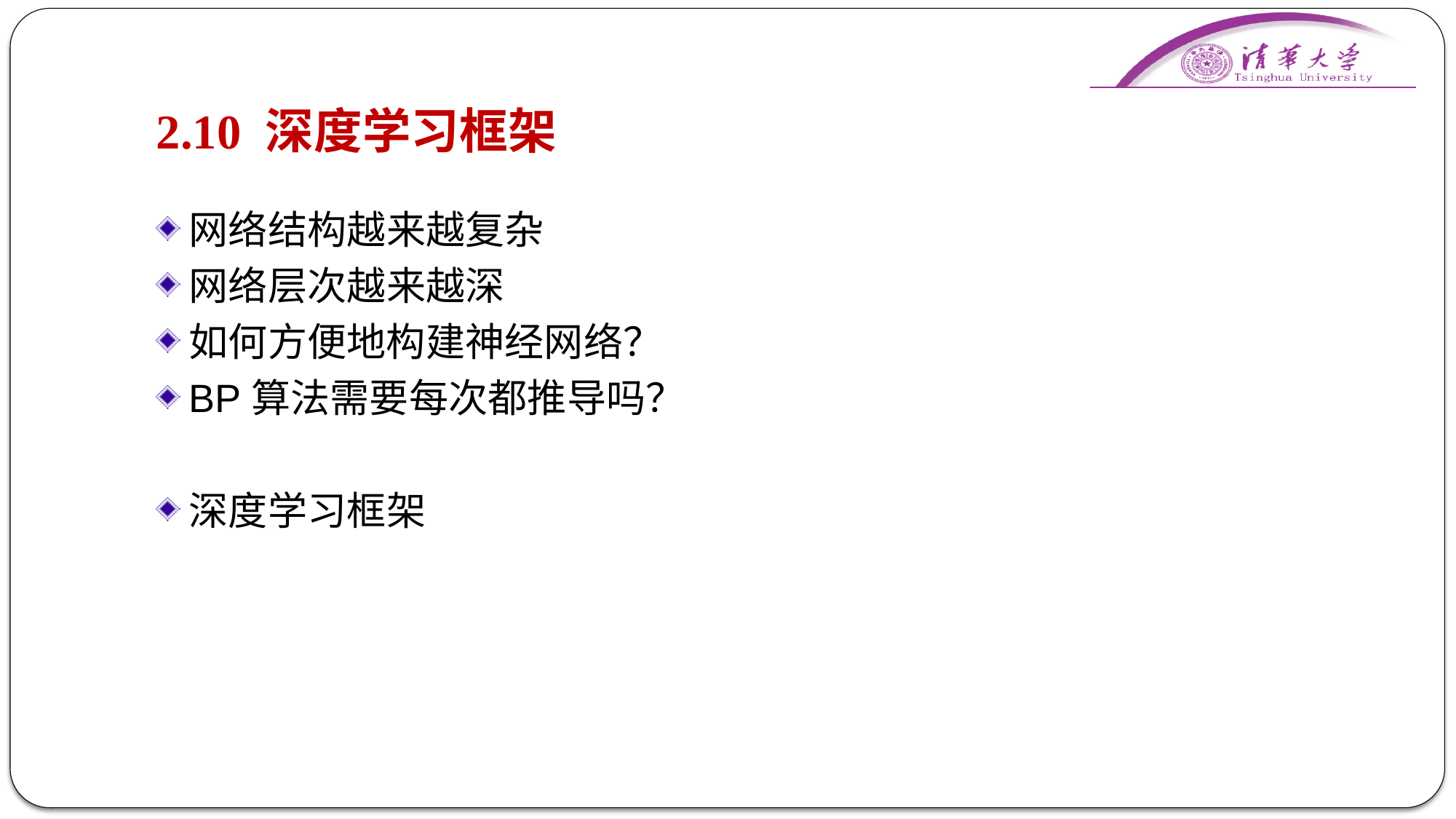

# 2.10 深度学习框架

网络结构越来越复杂
网络层次越来越深
如何方便地构建神经网络？
BP算法需要每次都推导吗？

深度学习框架